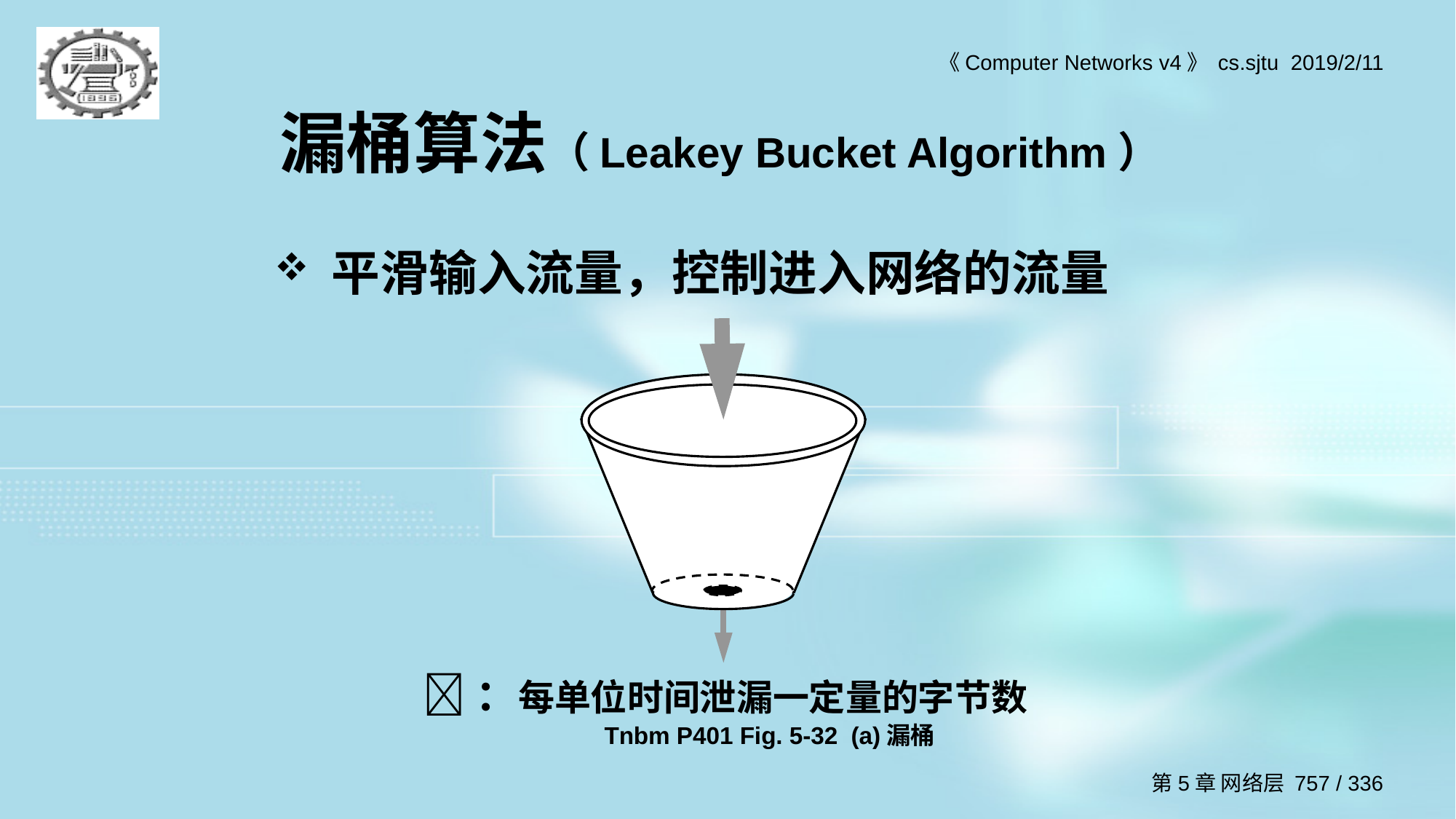

# 漏桶算法（Leakey Bucket Algorithm）
平滑输入流量，控制进入网络的流量

ρ：每单位时间泄漏一定量的字节数
Tnbm P401 Fig. 5-32  (a)漏桶